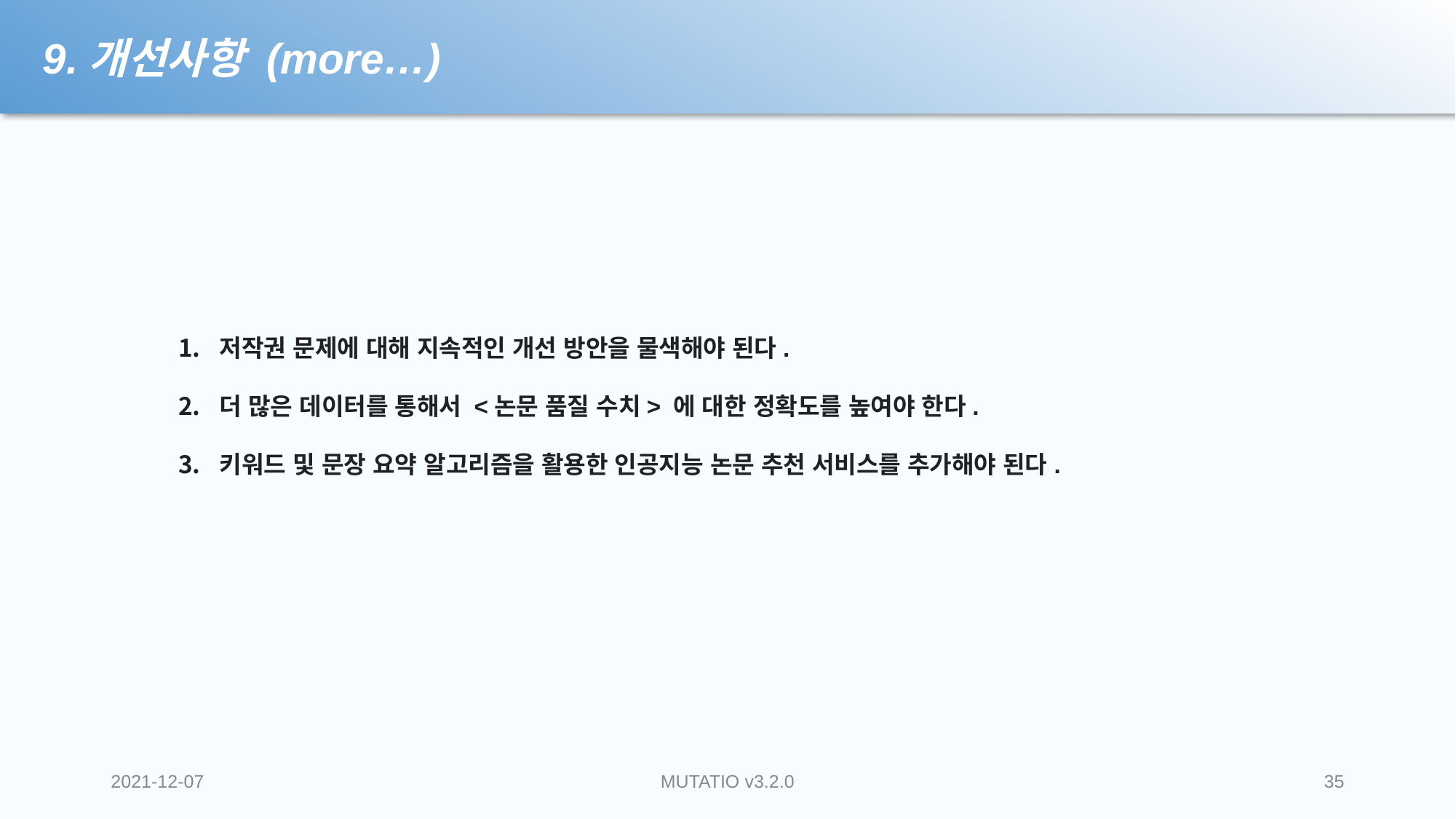

9.개선사항 (more…)
저작권 문제에 대해 지속적인 개선 방안을 물색해야 된다.
더 많은 데이터를 통해서 <논문 품질 수치> 에 대한 정확도를 높여야 한다.
키워드 및 문장 요약 알고리즘을 활용한 인공지능 논문 추천 서비스를 추가해야 된다.
2021-12-07
MUTATIO v3.2.0
35